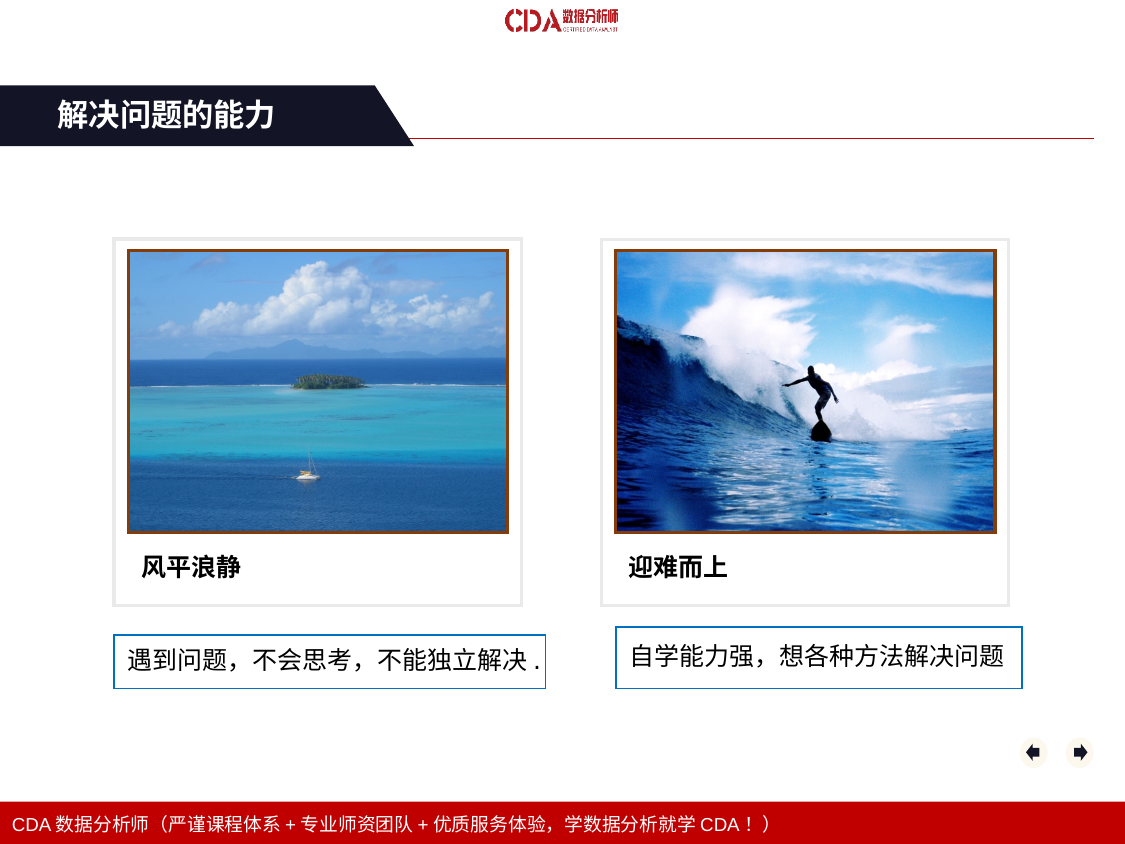

解决问题的能力

风平浪静

迎难而上
自学能力强，想各种方法解决问题
遇到问题，不会思考，不能独立解决.